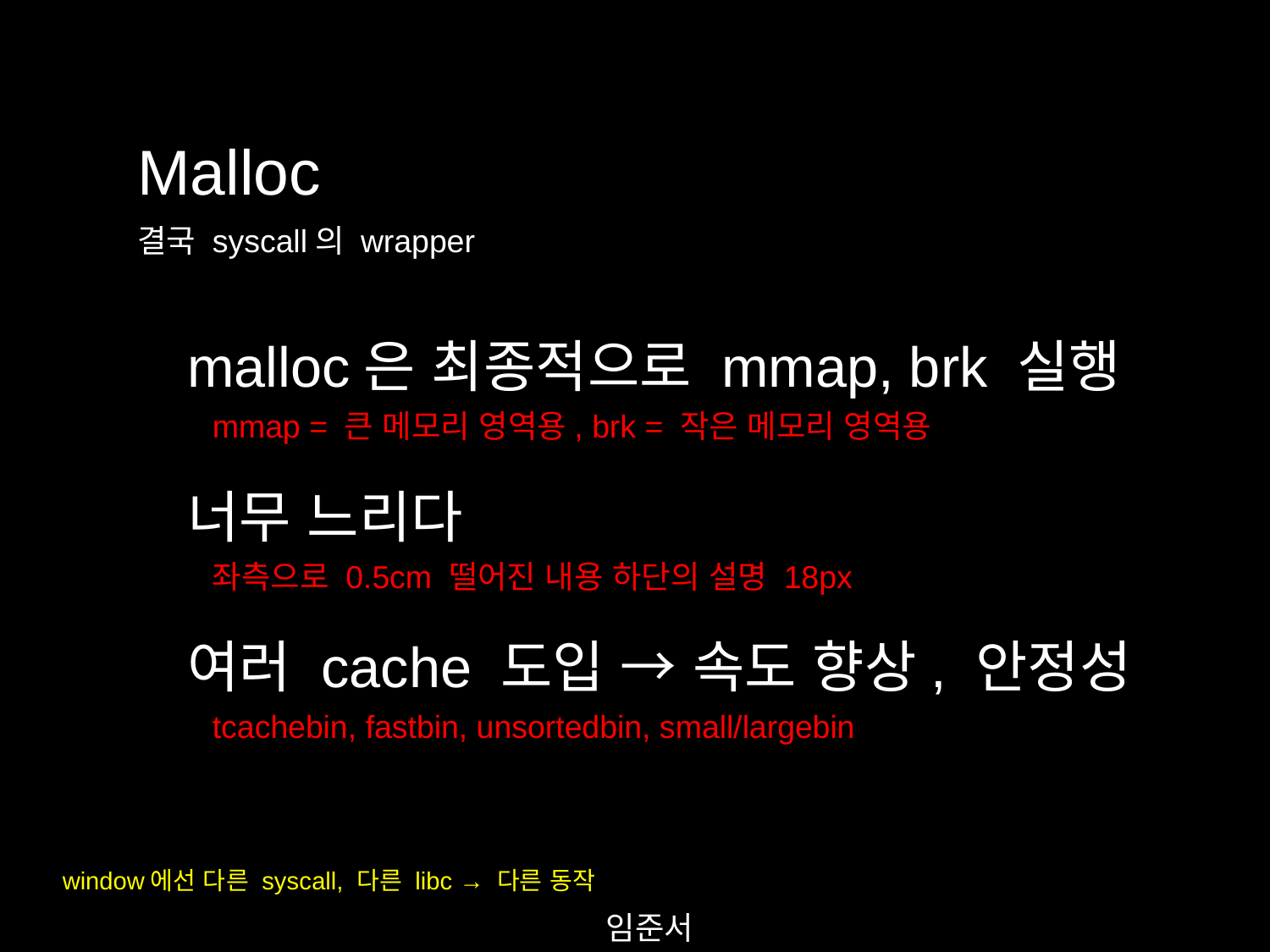

Malloc
결국 syscall의 wrapper
malloc은 최종적으로 mmap, brk 실행
mmap = 큰 메모리 영역용, brk = 작은 메모리 영역용
너무 느리다
좌측으로 0.5cm 떨어진 내용 하단의 설명 18px
여러 cache 도입 → 속도 향상, 안정성
tcachebin, fastbin, unsortedbin, small/largebin
window에선 다른 syscall, 다른 libc → 다른 동작